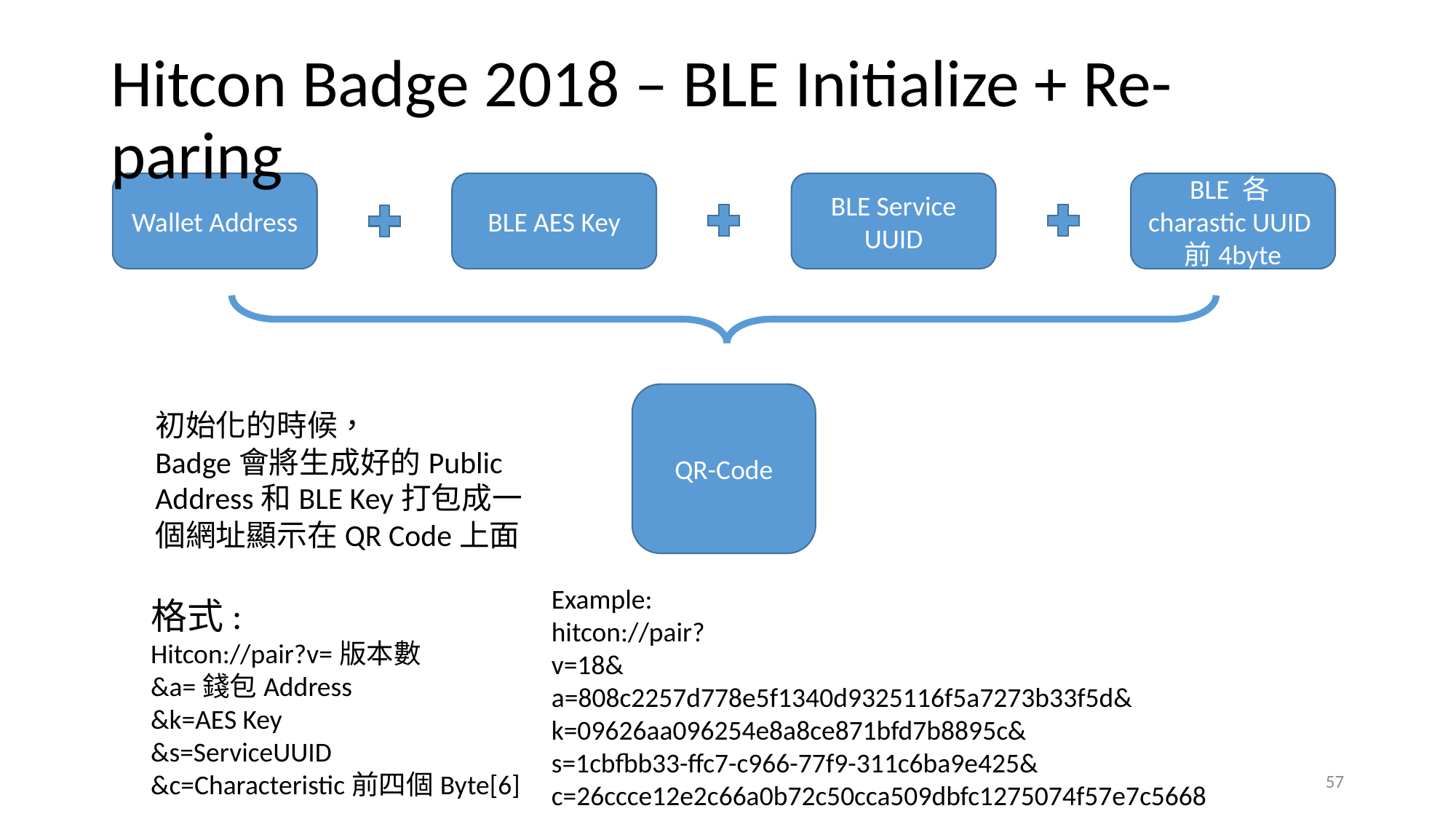

Hitcon Badge 2018 – BLE Initialize + Re-paring

Wallet Address
BLE AES Key
BLE Service UUID
BLE 各charastic UUID前4byte

QR-Code
初始化的時候，
Badge會將生成好的Public Address和BLE Key打包成一個網址顯示在QR Code上面
Example:
hitcon://pair?
v=18&
a=808c2257d778e5f1340d9325116f5a7273b33f5d&
k=09626aa096254e8a8ce871bfd7b8895c&
s=1cbfbb33-ffc7-c966-77f9-311c6ba9e425&
c=26ccce12e2c66a0b72c50cca509dbfc1275074f57e7c5668
格式:
Hitcon://pair?v=版本數
&a=錢包Address
&k=AES Key
&s=ServiceUUID
&c=Characteristic前四個Byte[6]
57